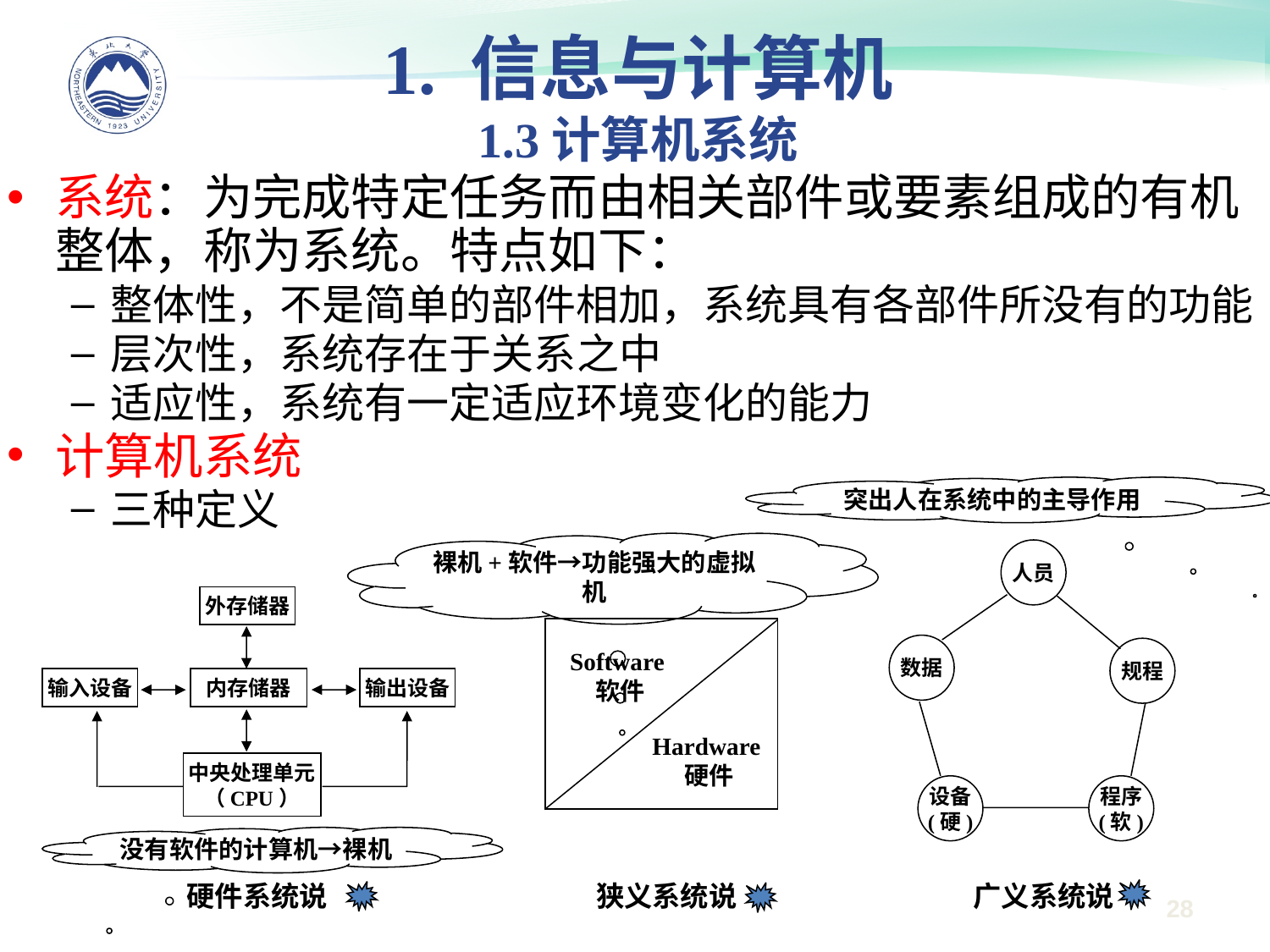

1. 信息与计算机
1.3计算机系统
系统：为完成特定任务而由相关部件或要素组成的有机整体，称为系统。特点如下：
整体性，不是简单的部件相加，系统具有各部件所没有的功能
层次性，系统存在于关系之中
适应性，系统有一定适应环境变化的能力
计算机系统
三种定义
突出人在系统中的主导作用
人员

数据
规程

设备
(硬)
程序
(软)

广义系统说
裸机+软件→功能强大的虚拟机
外存储器

输入设备
内存储器
输出设备

中央处理单元（CPU）

硬件系统说

Software软件
Hardware硬件
狭义系统说
没有软件的计算机→裸机

28